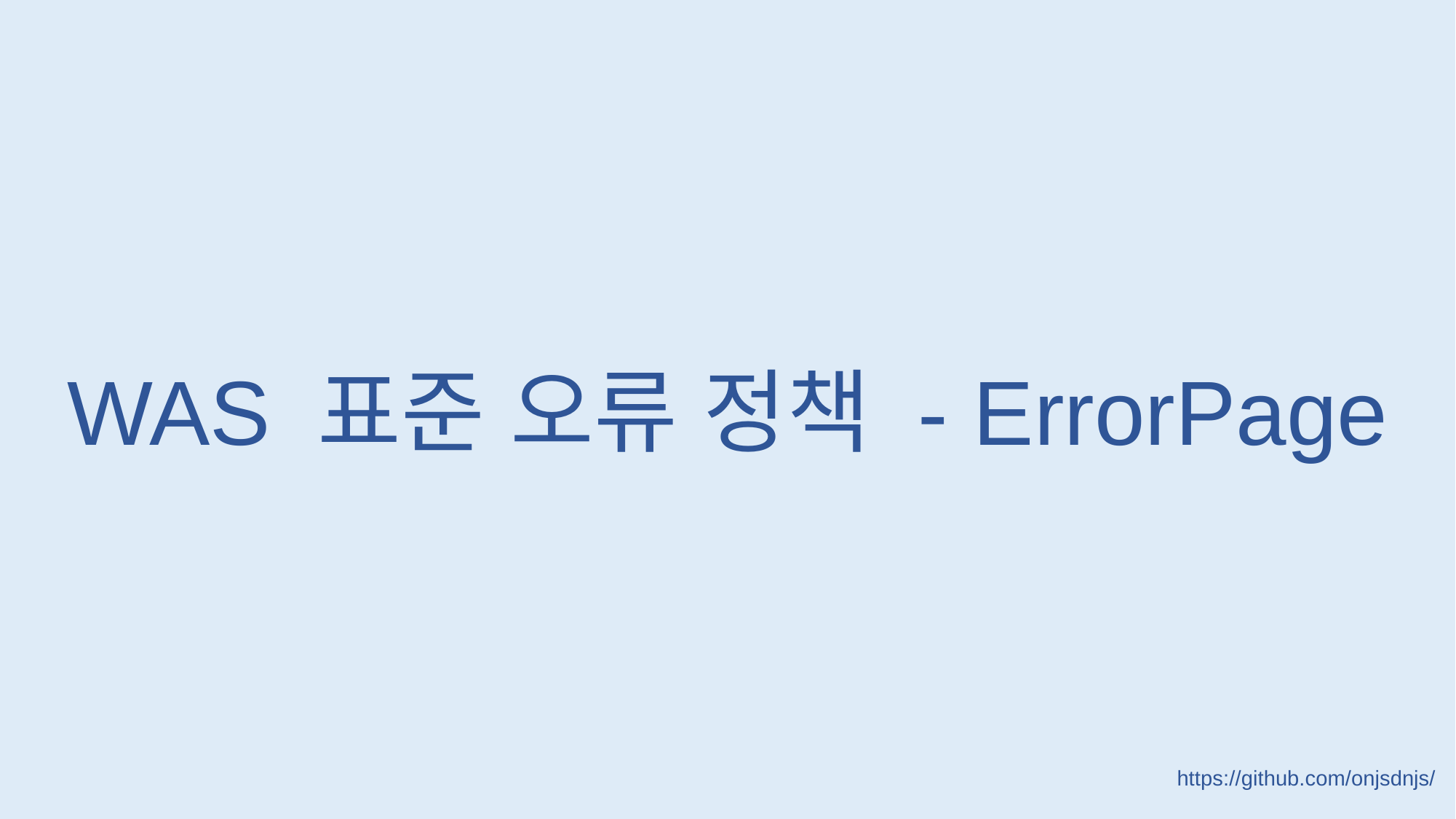

WAS 표준 오류 정책 - ErrorPage
https://github.com/onjsdnjs/